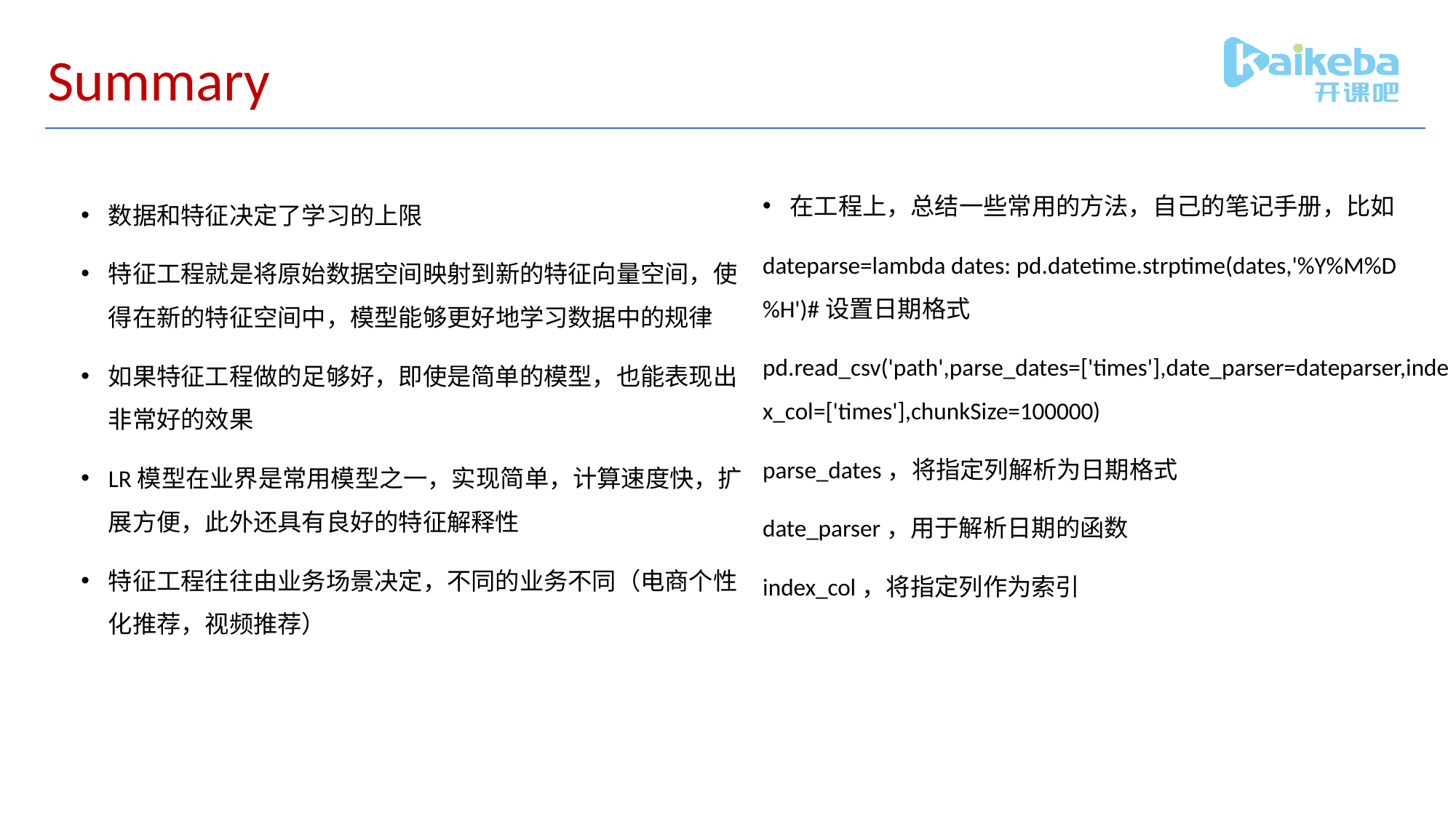

# Summary
在工程上，总结一些常用的方法，自己的笔记手册，比如
dateparse=lambda dates: pd.datetime.strptime(dates,'%Y%M%D %H')#设置日期格式
pd.read_csv('path',parse_dates=['times'],date_parser=dateparser,index_col=['times'],chunkSize=100000)
parse_dates，将指定列解析为日期格式
date_parser，用于解析日期的函数
index_col，将指定列作为索引

数据和特征决定了学习的上限
特征工程就是将原始数据空间映射到新的特征向量空间，使得在新的特征空间中，模型能够更好地学习数据中的规律
如果特征工程做的足够好，即使是简单的模型，也能表现出非常好的效果
LR模型在业界是常用模型之一，实现简单，计算速度快，扩展方便，此外还具有良好的特征解释性
特征工程往往由业务场景决定，不同的业务不同（电商个性化推荐，视频推荐）